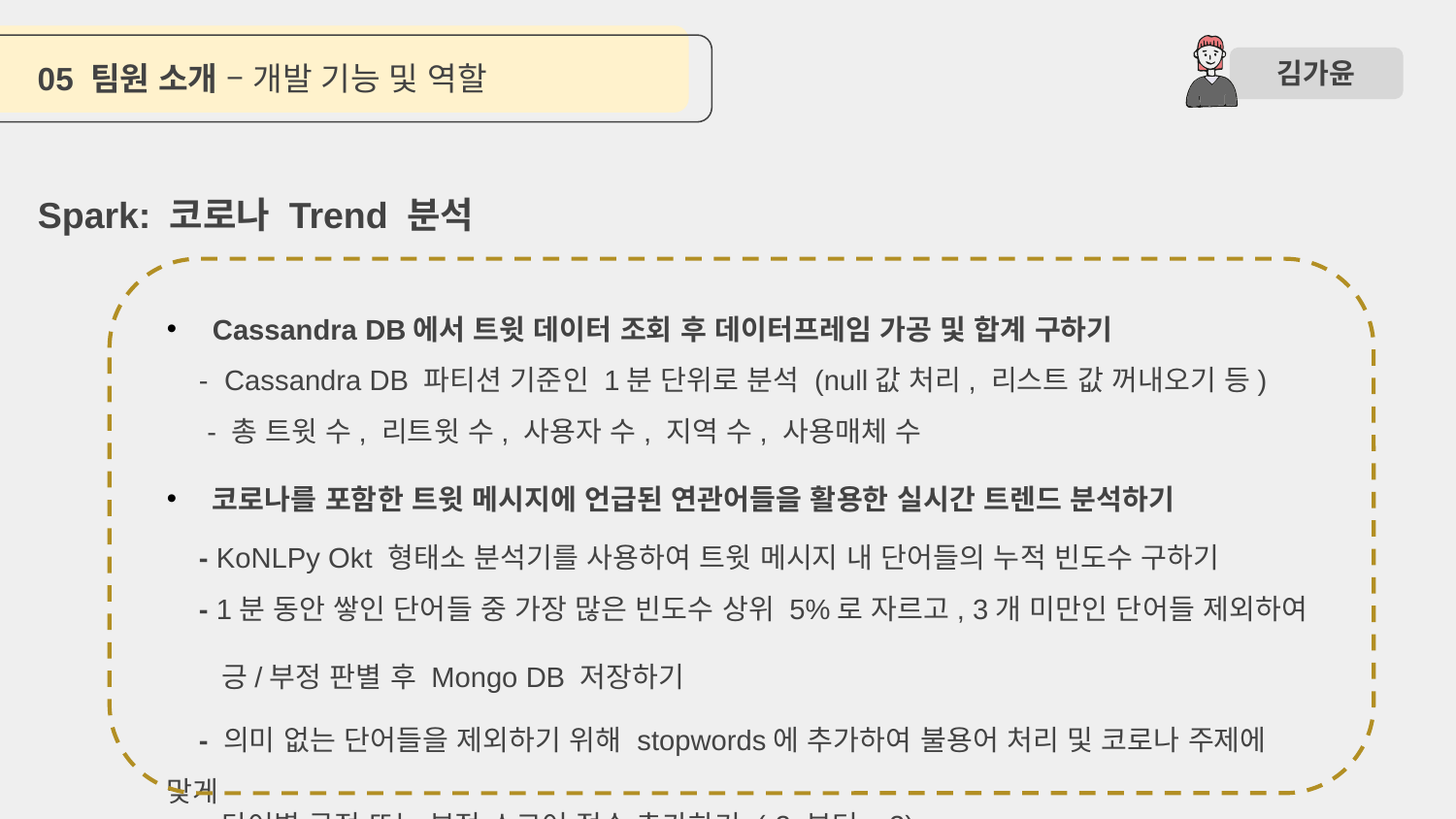

05 팀원 소개 – 개발 기능 및 역할

김가윤
Spark: 코로나 Trend 분석

Cassandra DB에서 트윗 데이터 조회 후 데이터프레임 가공 및 합계 구하기
    -  Cassandra DB 파티션 기준인 1분 단위로 분석 (null값 처리, 리스트 값 꺼내오기 등)
     - 총 트윗 수, 리트윗 수, 사용자 수, 지역 수, 사용매체 수

코로나를 포함한 트윗 메시지에 언급된 연관어들을 활용한 실시간 트렌드 분석하기
    - KoNLPy Okt 형태소 분석기를 사용하여 트윗 메시지 내 단어들의 누적 빈도수 구하기
    - 1분 동안 쌓인 단어들 중 가장 많은 빈도수 상위 5%로 자르고, 3개 미만인 단어들 제외하여
      긍/부정 판별 후 Mongo DB 저장하기
    - 의미 없는 단어들을 제외하기 위해 stopwords에 추가하여 불용어 처리 및 코로나 주제에 맞게
      단어별 긍정 또는 부정 스코어 점수 추가하기 (-2 부터 +2)